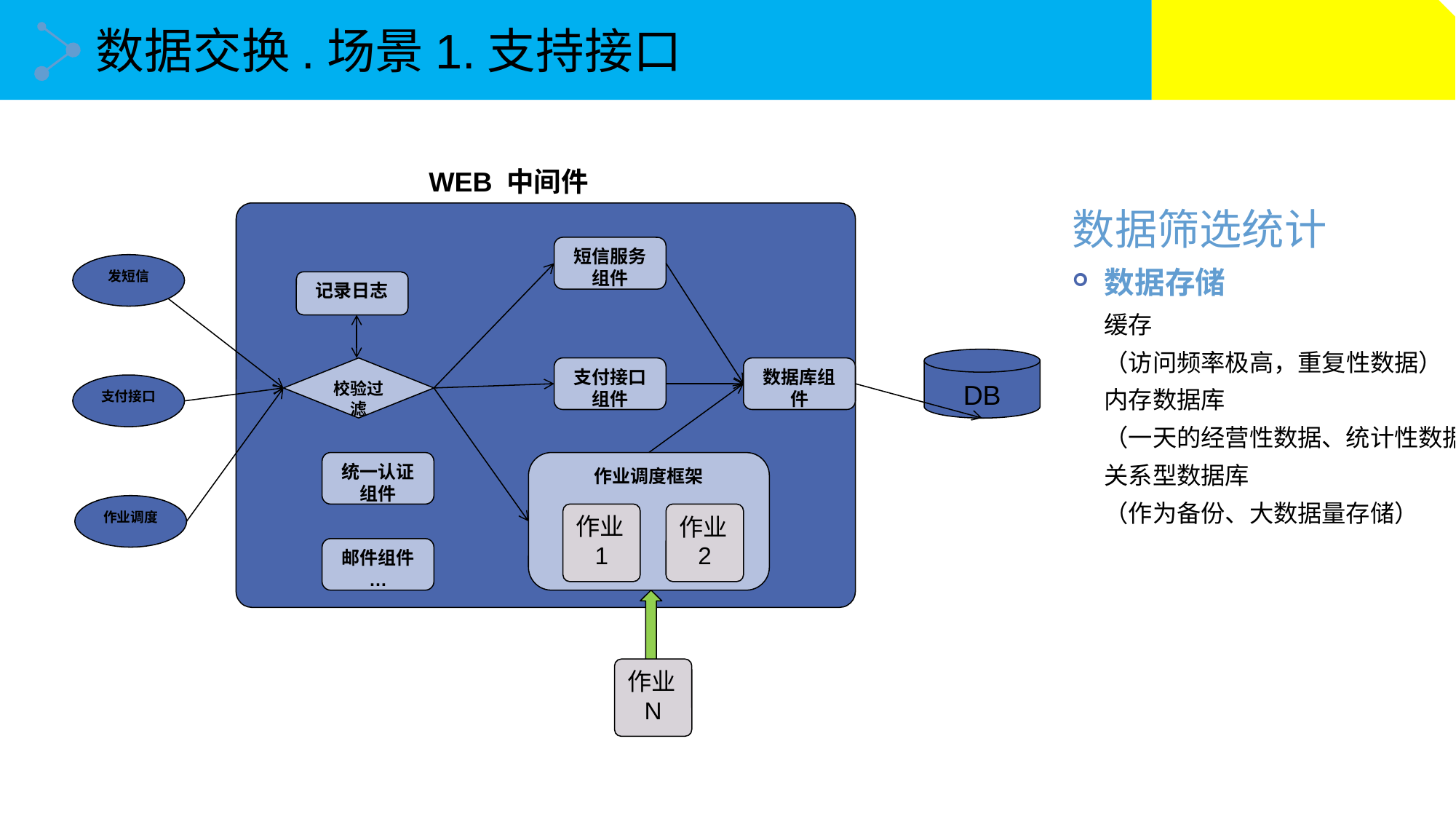

数据交换.场景1.支持接口

WEB 中间件

数据筛选统计
数据存储
缓存
（访问频率极高，重复性数据）
内存数据库
（一天的经营性数据、统计性数据）
关系型数据库
（作为备份、大数据量存储）

短信服务组件
发短信
记录日志
DB
校验过滤
支付接口组件
数据库组件
支付接口
统一认证组件
作业调度框架
作业调度
作业1
作业2
邮件组件
…

作业N